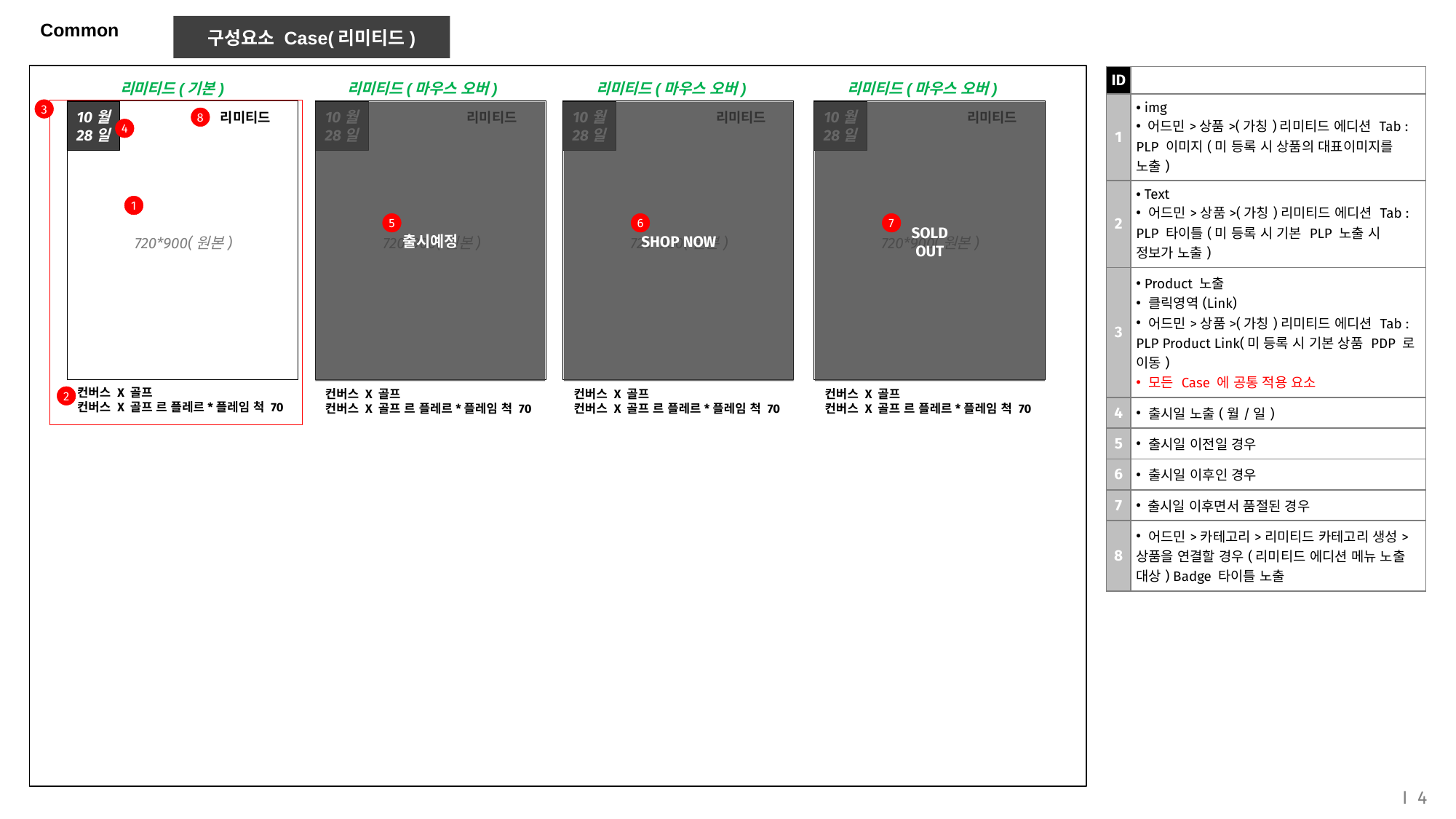

# Common
구성요소 Case(리미티드)

| ID |  |
| --- | --- |
| 1 | img 어드민>상품>(가칭)리미티드 에디션 Tab : PLP 이미지(미 등록 시 상품의 대표이미지를 노출) |
| 2 | Text 어드민>상품>(가칭)리미티드 에디션 Tab : PLP 타이틀(미 등록 시 기본 PLP 노출 시 정보가 노출) |
| 3 | Product 노출 클릭영역(Link) 어드민>상품>(가칭)리미티드 에디션 Tab : PLP Product Link(미 등록 시 기본 상품 PDP 로 이동) 모든 Case 에 공통 적용 요소 |
| 4 | 출시일 노출(월/일) |
| 5 | 출시일 이전일 경우 |
| 6 | 출시일 이후인 경우 |
| 7 | 출시일 이후면서 품절된 경우 |
| 8 | 어드민>카테고리>리미티드 카테고리 생성>상품을 연결할 경우(리미티드 에디션 메뉴 노출 대상) Badge 타이틀 노출 |
리미티드(기본)
리미티드(마우스 오버)
리미티드(마우스 오버)
리미티드(마우스 오버)
3

10월
28일
10월
28일
10월
28일
10월
28일
출시예정
SHOP NOW
SOLD
OUT
리미티드
리미티드
리미티드
리미티드
8
4
1
5
6
7
720*900(원본)
720*900(원본)
720*900(원본)
720*900(원본)
컨버스 X 골프
컨버스 X 골프 르 플레르*플레임 척 70
컨버스 X 골프
컨버스 X 골프 르 플레르*플레임 척 70
컨버스 X 골프
컨버스 X 골프 르 플레르*플레임 척 70
컨버스 X 골프
컨버스 X 골프 르 플레르*플레임 척 70
2